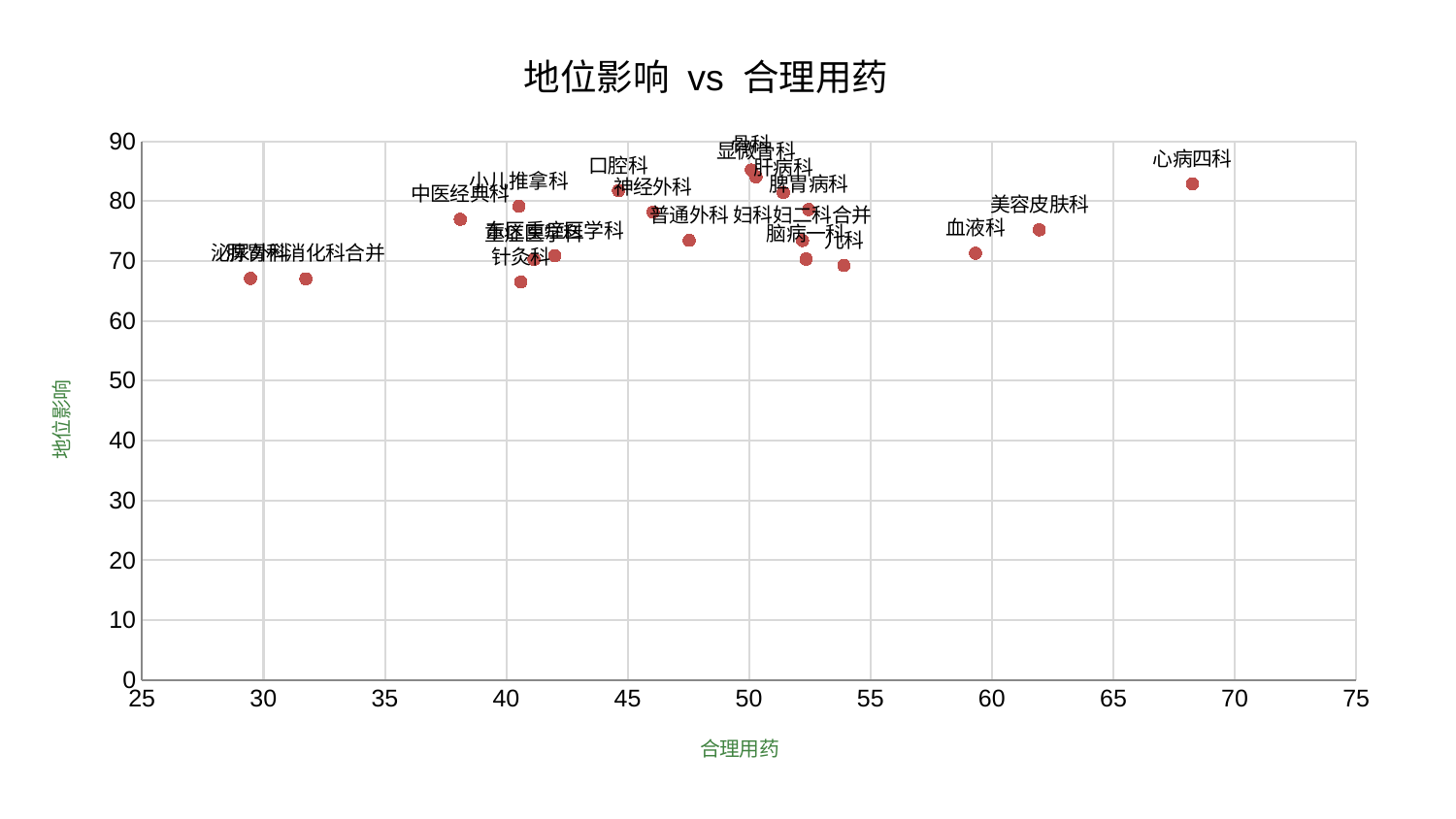

### Chart: 地位影响 vs 合理用药

| Category | 地位影响 |
|---|---|
271